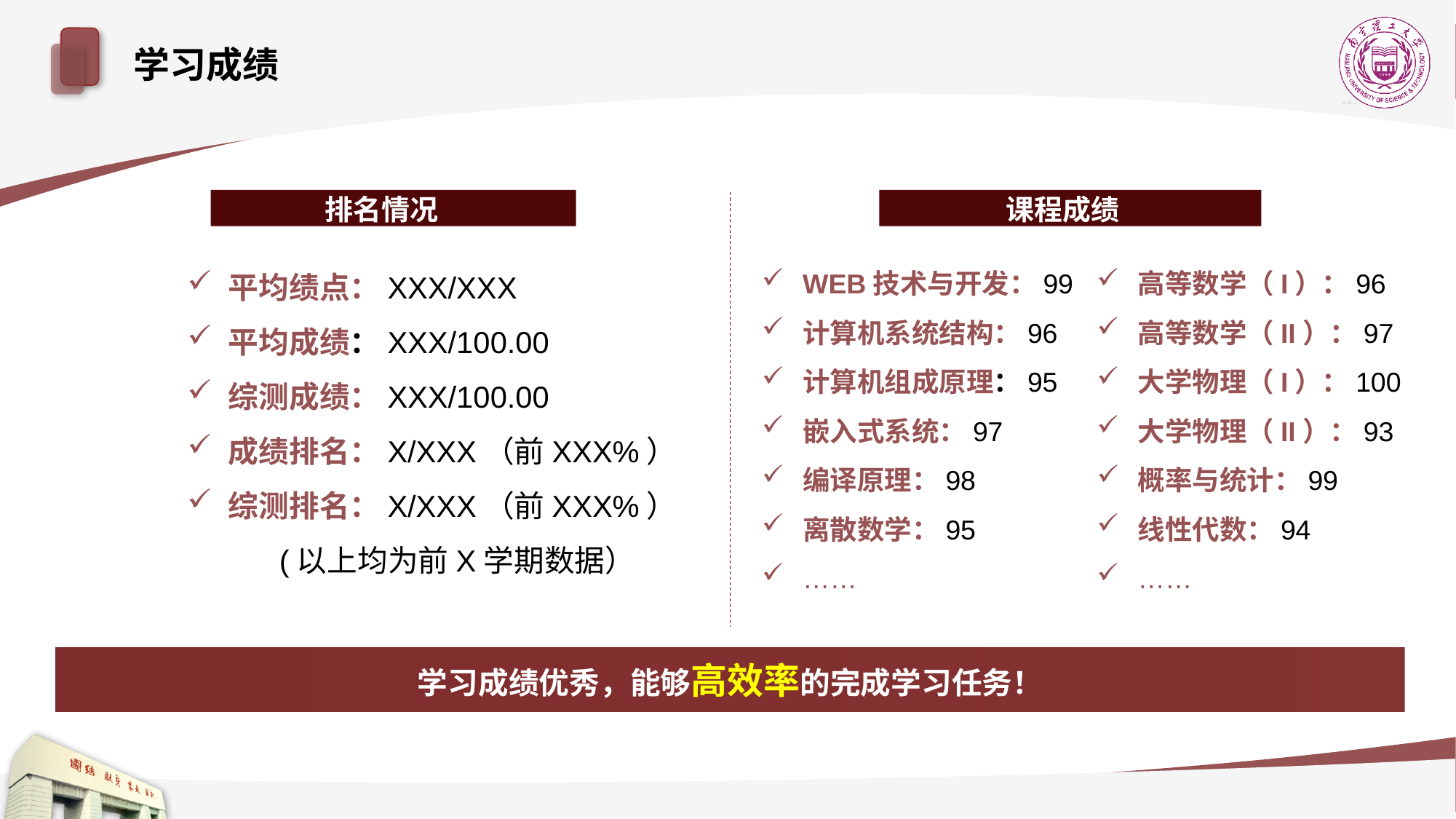

学习成绩
       排名情况
         课程成绩
平均绩点：XXX/XXX
平均成绩：XXX/100.00
综测成绩：XXX/100.00
成绩排名：X/XXX（前XXX%）
综测排名：X/XXX（前XXX%）
           (以上均为前X学期数据）

WEB技术与开发：99
计算机系统结构：96
计算机组成原理：95
嵌入式系统：97
编译原理：98
离散数学：95
……

高等数学（I）：96
高等数学（II）：97
大学物理（I）：100
大学物理（II）：93
概率与统计：99
线性代数：94
……

学习成绩优秀，能够高效率的完成学习任务！